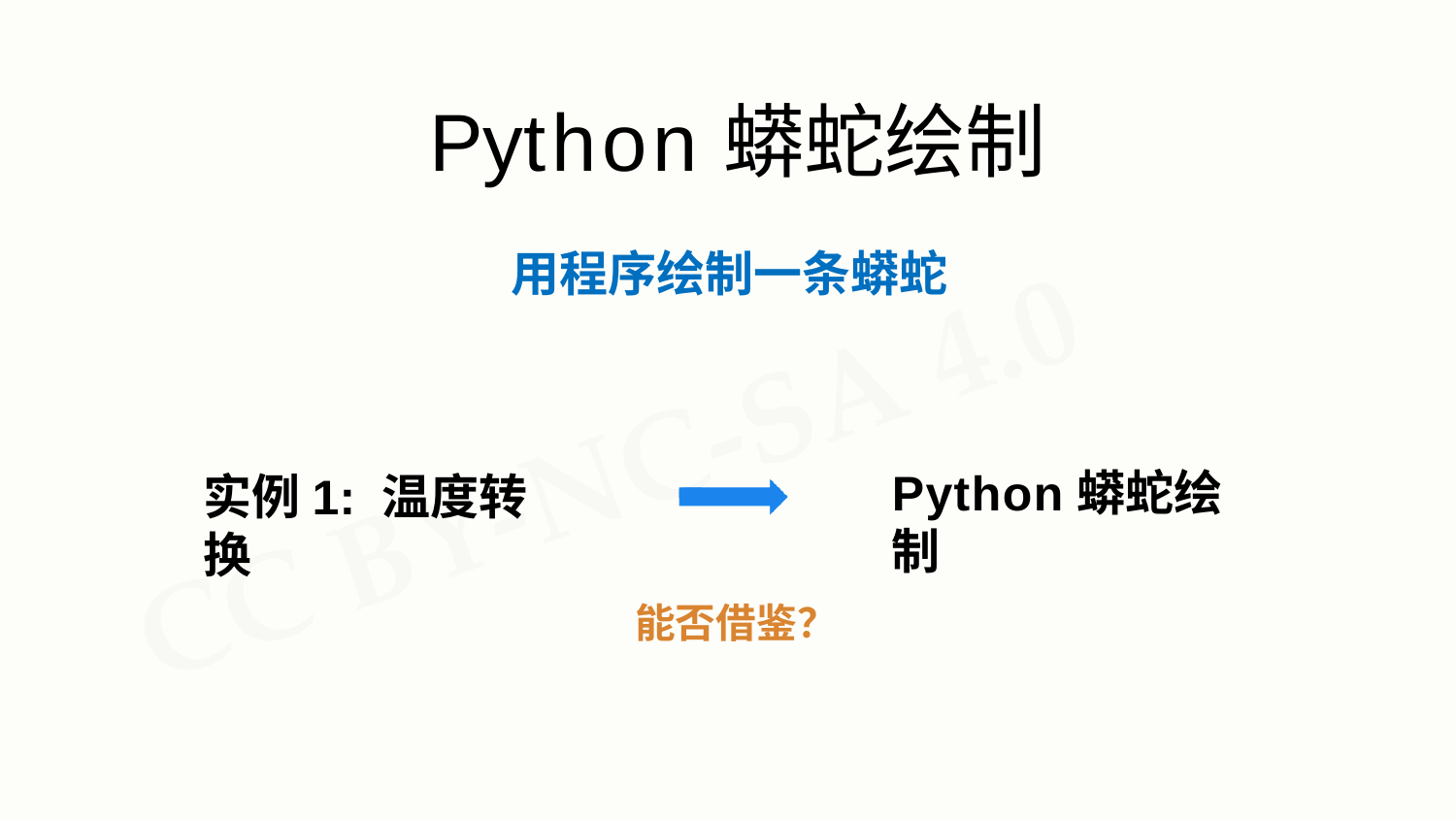

# Python蟒蛇绘制
用程序绘制一条蟒蛇

Python蟒蛇绘制
实例1: 温度转换

能否借鉴？